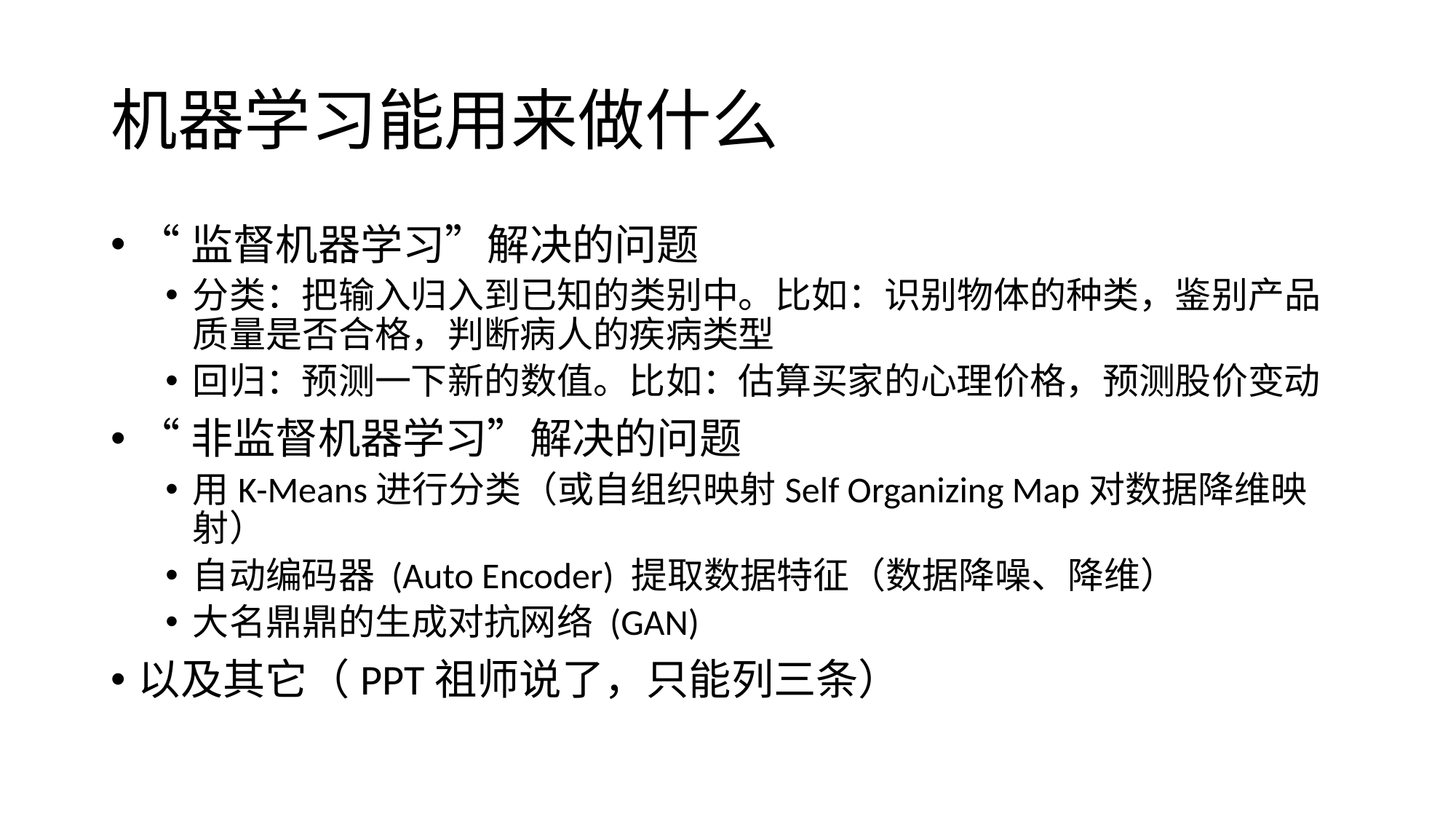

# 机器学习能用来做什么
“监督机器学习”解决的问题
分类：把输入归入到已知的类别中。比如：识别物体的种类，鉴别产品质量是否合格，判断病人的疾病类型
回归：预测一下新的数值。比如：估算买家的心理价格，预测股价变动
“非监督机器学习”解决的问题
用K-Means进行分类（或自组织映射Self Organizing Map对数据降维映射）
自动编码器 (Auto Encoder) 提取数据特征（数据降噪、降维）
大名鼎鼎的生成对抗网络 (GAN)
以及其它（PPT祖师说了，只能列三条）